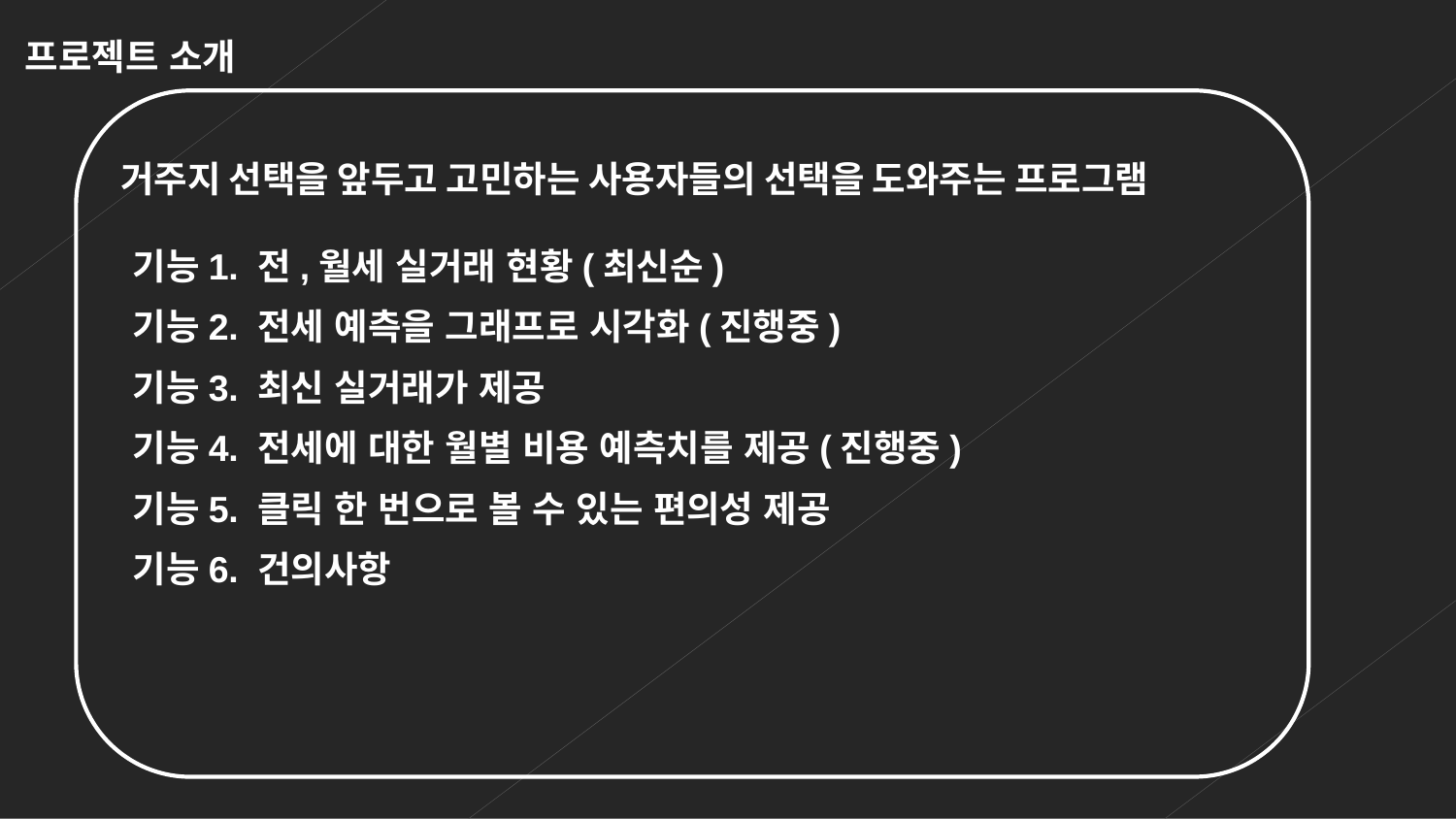

프로젝트 소개

 거주지 선택을 앞두고 고민하는 사용자들의 선택을 도와주는 프로그램

  기능1. 전,월세 실거래 현황(최신순)

  기능2. 전세 예측을 그래프로 시각화(진행중)

  기능3. 최신 실거래가 제공

  기능4. 전세에 대한 월별 비용 예측치를 제공(진행중)

  기능5. 클릭 한 번으로 볼 수 있는 편의성 제공

  기능6. 건의사항